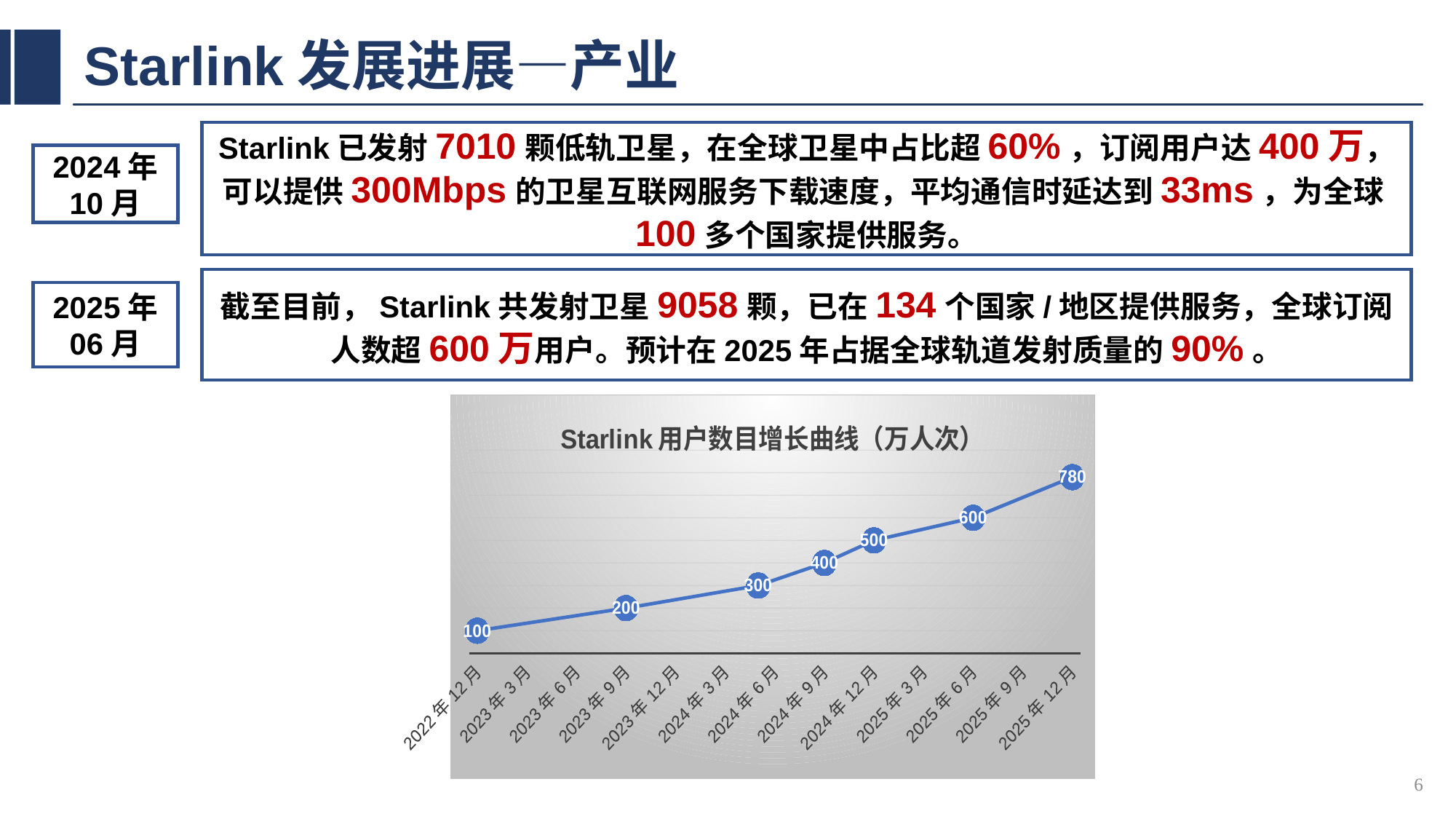

# Starlink发展进展—产业
Starlink已发射7010颗低轨卫星，在全球卫星中占比超60%，订阅用户达400万，可以提供300Mbps的卫星互联网服务下载速度，平均通信时延达到33ms，为全球100多个国家提供服务。
2024年
10月
截至目前，Starlink共发射卫星9058颗，已在134个国家/地区提供服务，全球订阅人数超600万用户。预计在2025年占据全球轨道发射质量的90%。
2025年
06月

### Chart: Starlink用户数目增长曲线（万人次）

| Category | 系列 1 |
|---|---|
| 44896 | 100.0 |
| 45170 | 200.0 |
| 45413 | 300.0 |
| 45536 | 400.0 |
| 45627 | 500.0 |
| 45809 | 600.0 |
| 45992 | 780.0 |
6